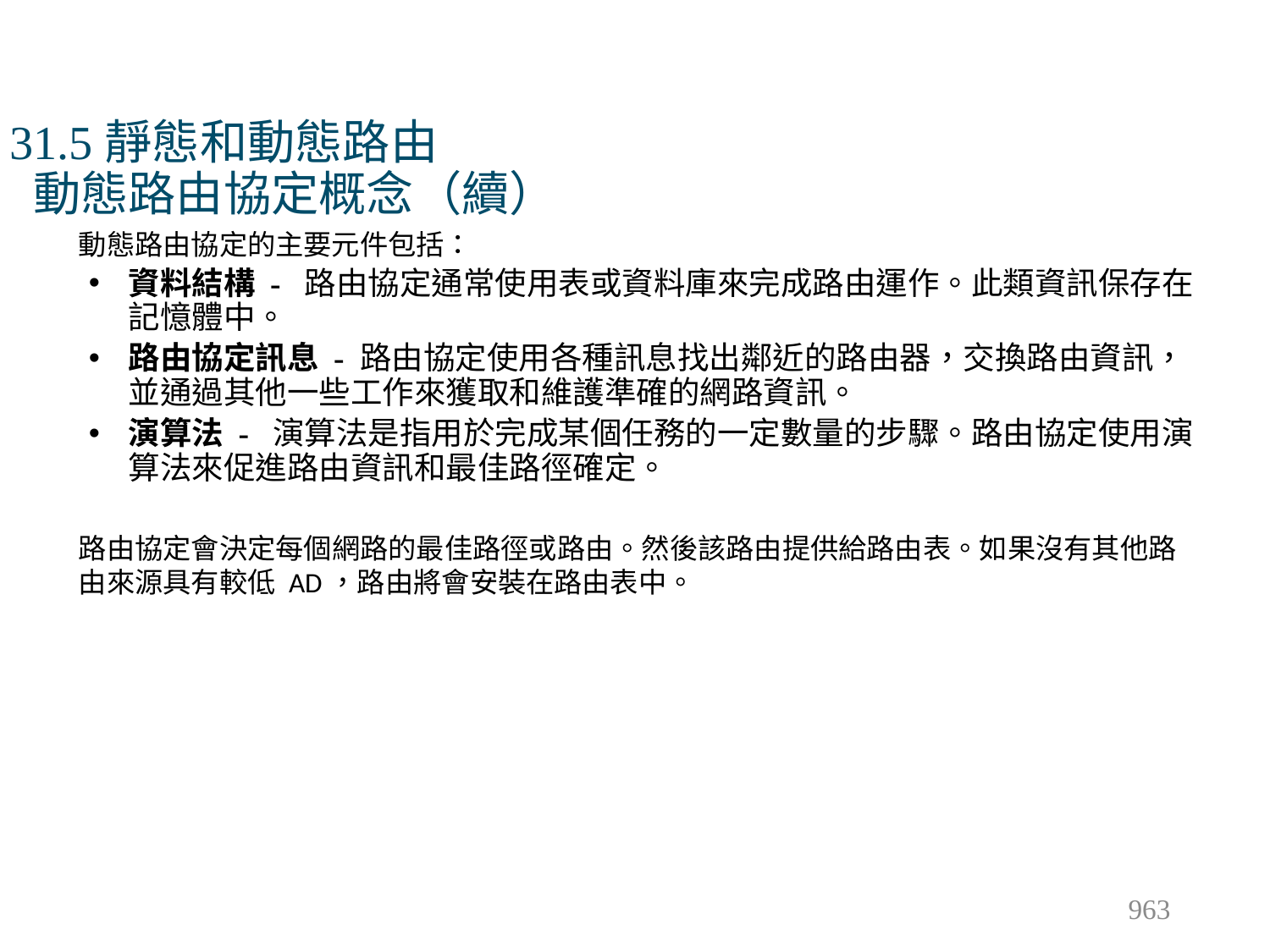

# 31.5靜態和動態路由 動態路由協定概念（續）
動態路由協定的主要元件包括：
資料結構 -  路由協定通常使用表或資料庫來完成路由運作。此類資訊保存在記憶體中。
路由協定訊息 - 路由協定使用各種訊息找出鄰近的路由器，交換路由資訊，並通過其他一些工作來獲取和維護準確的網路資訊。
演算法 -  演算法是指用於完成某個任務的一定數量的步驟。路由協定使用演算法來促進路由資訊和最佳路徑確定。

路由協定會決定每個網路的最佳路徑或路由。然後該路由提供給路由表。如果沒有其他路由來源具有較低 AD，路由將會安裝在路由表中。
963